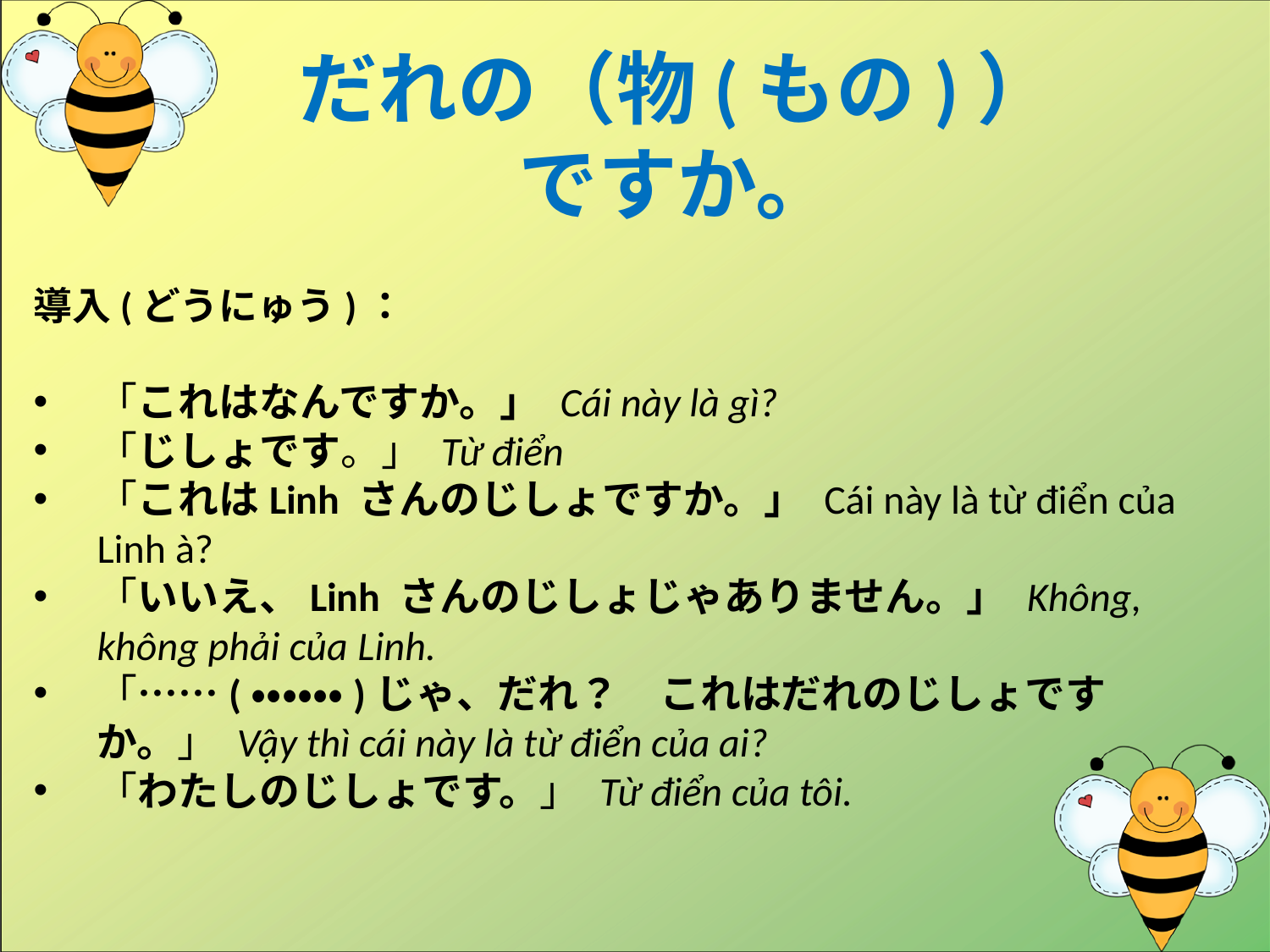

# だれの（物(もの)）ですか。
導入(どうにゅう)：
「これはなんですか。」 Cái này là gì?
「じしょです。」 Từ điển
「これはLinh さんのじしょですか。」 Cái này là từ điển của Linh à?
「いいえ、Linh さんのじしょじゃありません。」 Không, không phải của Linh.
「……(・・・・・・)じゃ、だれ？　これはだれのじしょですか。」 Vậy thì cái này là từ điển của ai?
「わたしのじしょです。」 Từ điển của tôi.